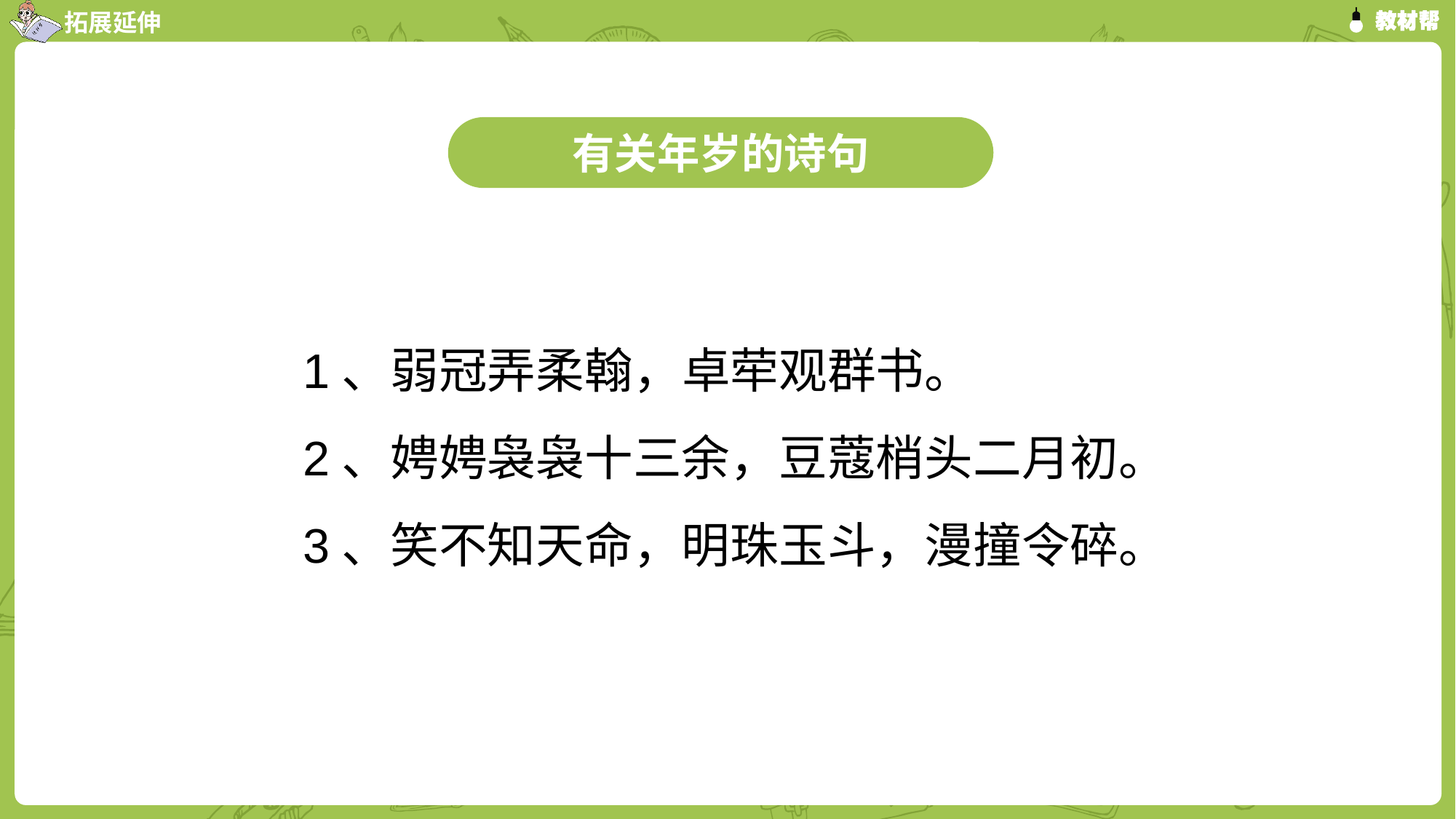

有关年岁的诗句
1、弱冠弄柔翰，卓荦观群书。
2、娉娉袅袅十三余，豆蔻梢头二月初。
3、笑不知天命，明珠玉斗，漫撞令碎。